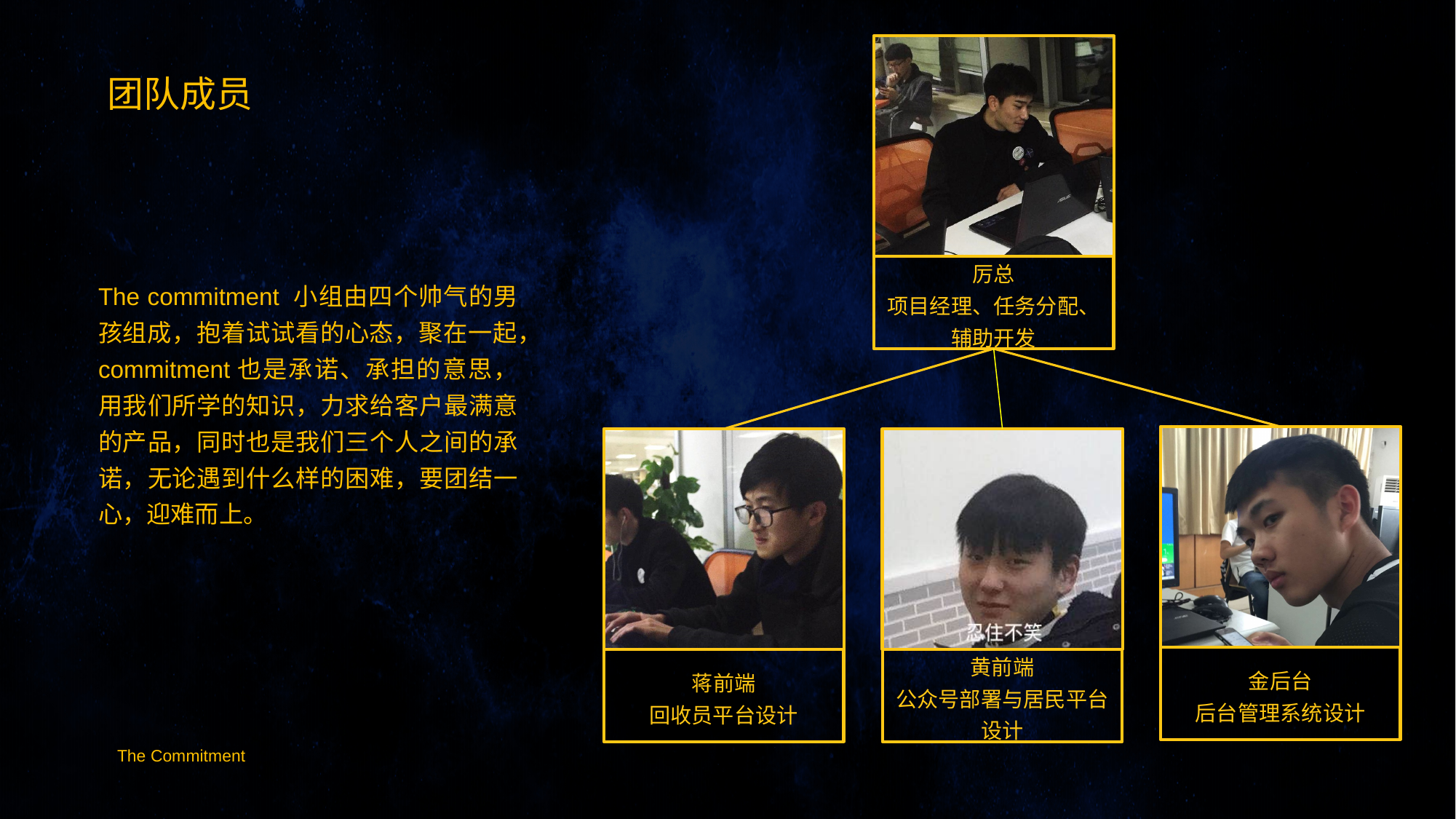

厉总
项目经理、任务分配、辅助开发
团队成员
The commitment 小组由四个帅气的男孩组成，抱着试试看的心态，聚在一起，commitment也是承诺、承担的意思，用我们所学的知识，力求给客户最满意的产品，同时也是我们三个人之间的承诺，无论遇到什么样的困难，要团结一心，迎难而上。

金后台
后台管理系统设计

蒋前端
回收员平台设计

黄前端
公众号部署与居民平台设计
The Commitment